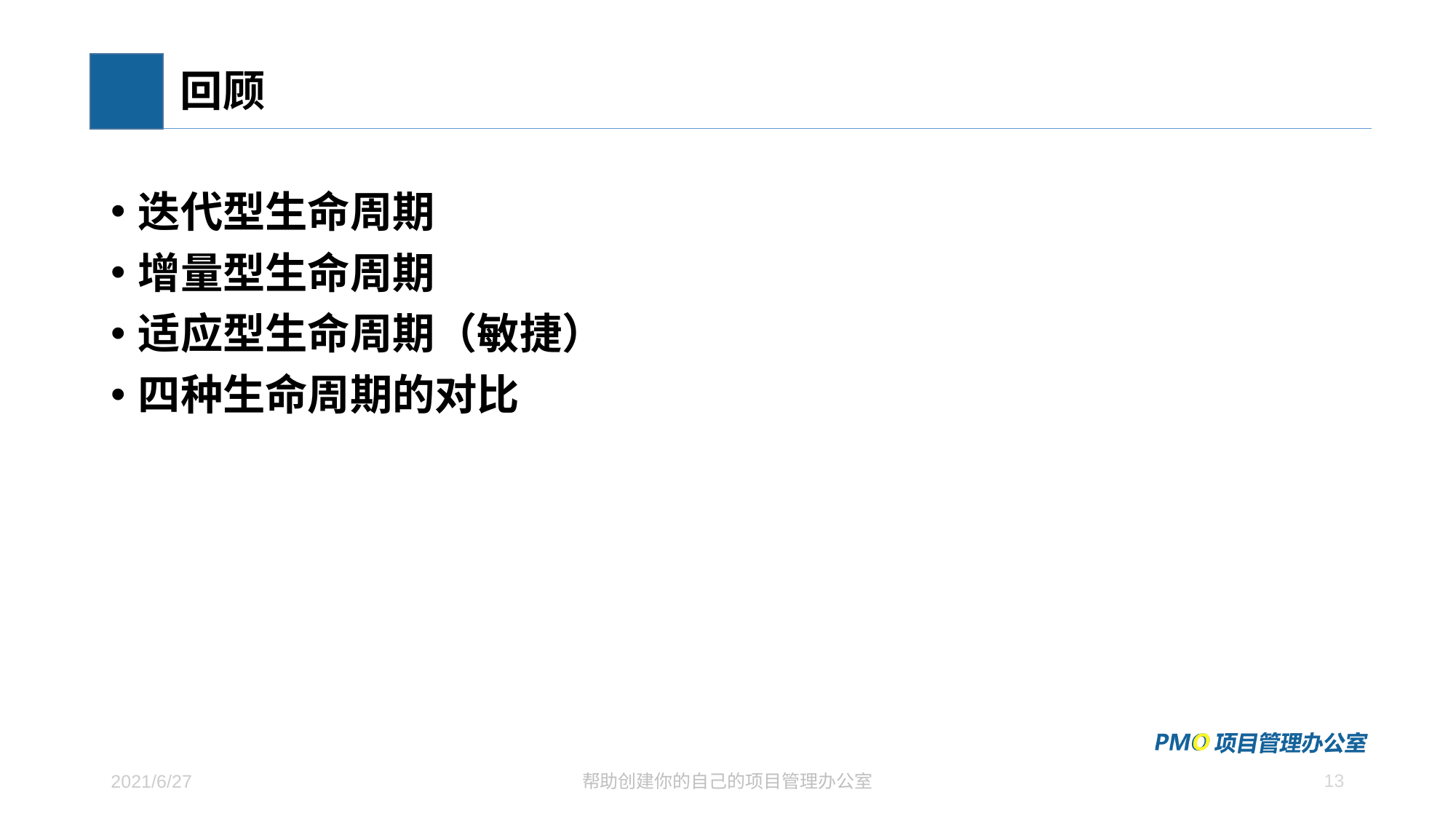

# 回顾
迭代型生命周期
增量型生命周期
适应型生命周期（敏捷）
四种生命周期的对比
13
2021/6/27
帮助创建你的自己的项目管理办公室